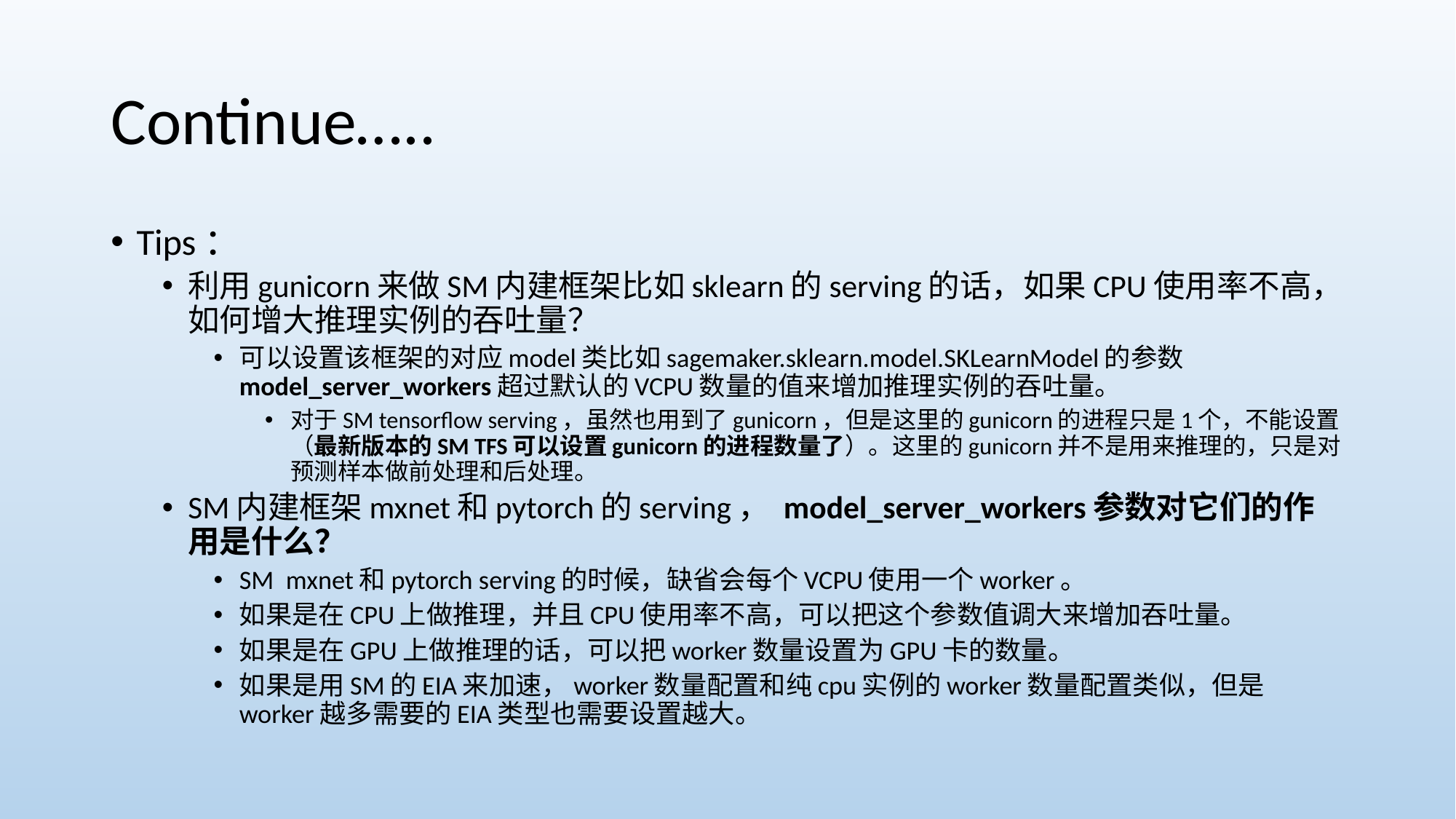

# Continue…..
Tips：
利用gunicorn来做SM内建框架比如sklearn的serving的话，如果CPU使用率不高，如何增大推理实例的吞吐量？
可以设置该框架的对应model类比如sagemaker.sklearn.model.SKLearnModel的参数model_server_workers超过默认的VCPU数量的值来增加推理实例的吞吐量。
对于SM tensorflow serving，虽然也用到了gunicorn，但是这里的gunicorn的进程只是1个，不能设置（最新版本的SM TFS可以设置gunicorn的进程数量了）。这里的gunicorn并不是用来推理的，只是对预测样本做前处理和后处理。
SM内建框架mxnet和pytorch的serving， model_server_workers参数对它们的作用是什么？
SM  mxnet和pytorch serving的时候，缺省会每个VCPU使用一个worker。
如果是在CPU上做推理，并且CPU使用率不高，可以把这个参数值调大来增加吞吐量。
如果是在GPU上做推理的话，可以把worker数量设置为GPU卡的数量。
如果是用SM的EIA来加速，worker数量配置和纯cpu实例的worker数量配置类似，但是worker越多需要的EIA类型也需要设置越大。